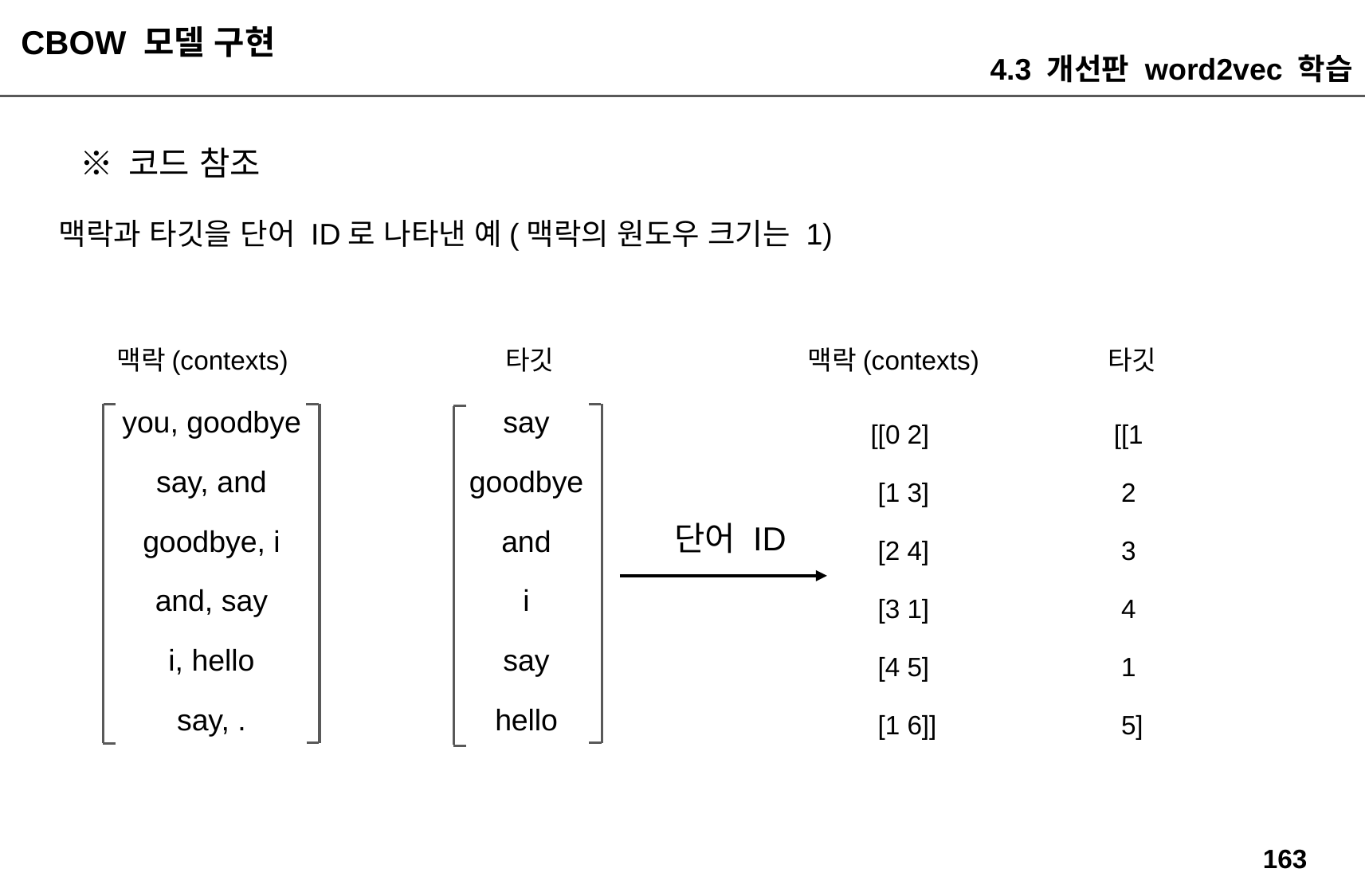

CBOW 모델 구현
4.3 개선판 word2vec 학습
※ 코드 참조
맥락과 타깃을 단어 ID로 나타낸 예(맥락의 원도우 크기는 1)
맥락(contexts)
타깃
맥락(contexts)
타깃
[[0 2]
 [1 3]
 [2 4]
 [3 1]
 [4 5]
 [1 6]]
[[1
 2
 3
 4
 1
 5]
you, goodbye
say
say, and
goodbye
단어 ID
goodbye, i
and
and, say
i
i, hello
say
say, .
hello